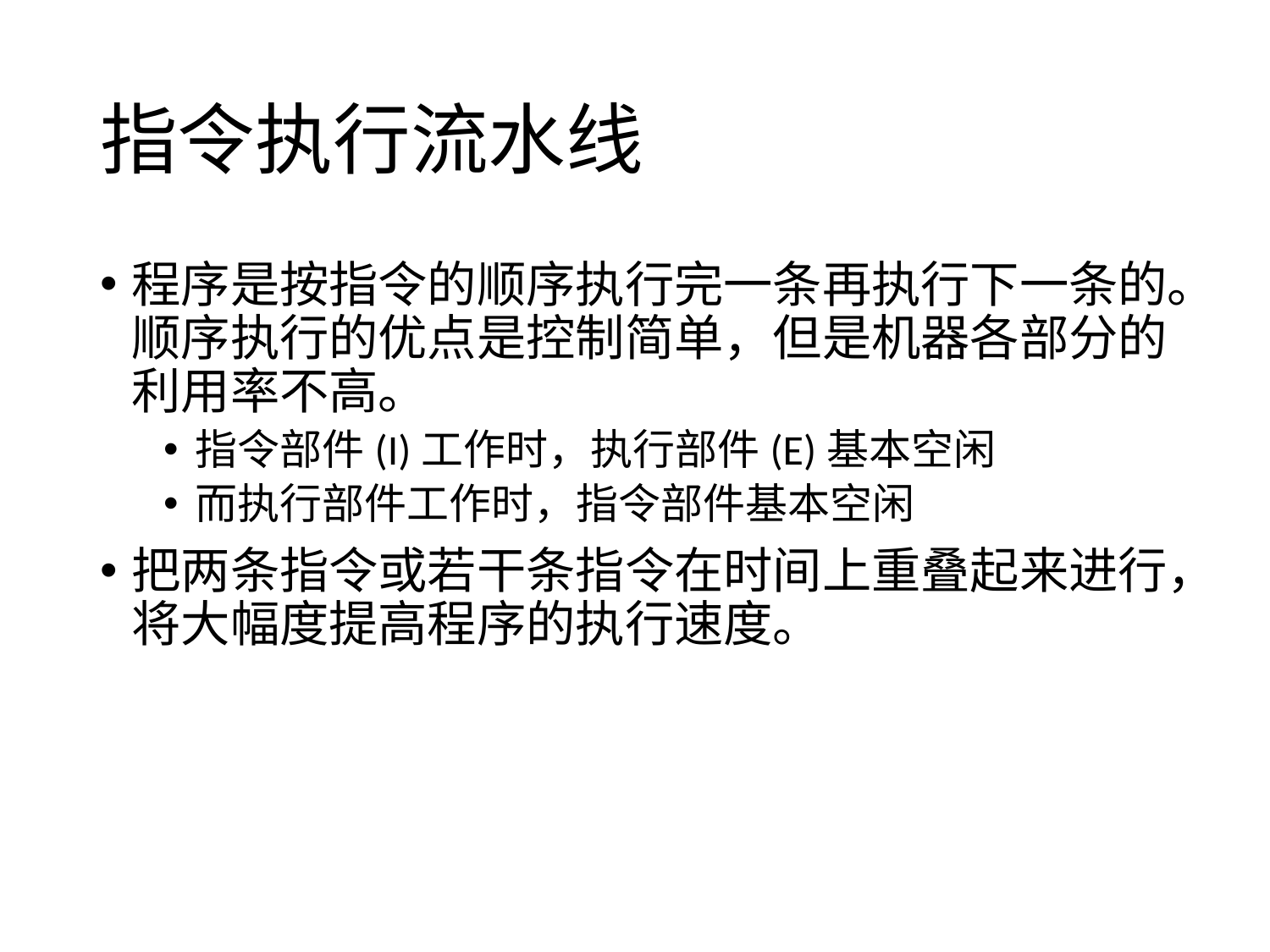

# 指令执行流水线
程序是按指令的顺序执行完一条再执行下一条的。顺序执行的优点是控制简单，但是机器各部分的利用率不高。
指令部件(I)工作时，执行部件(E)基本空闲
而执行部件工作时，指令部件基本空闲
把两条指令或若干条指令在时间上重叠起来进行，将大幅度提高程序的执行速度。